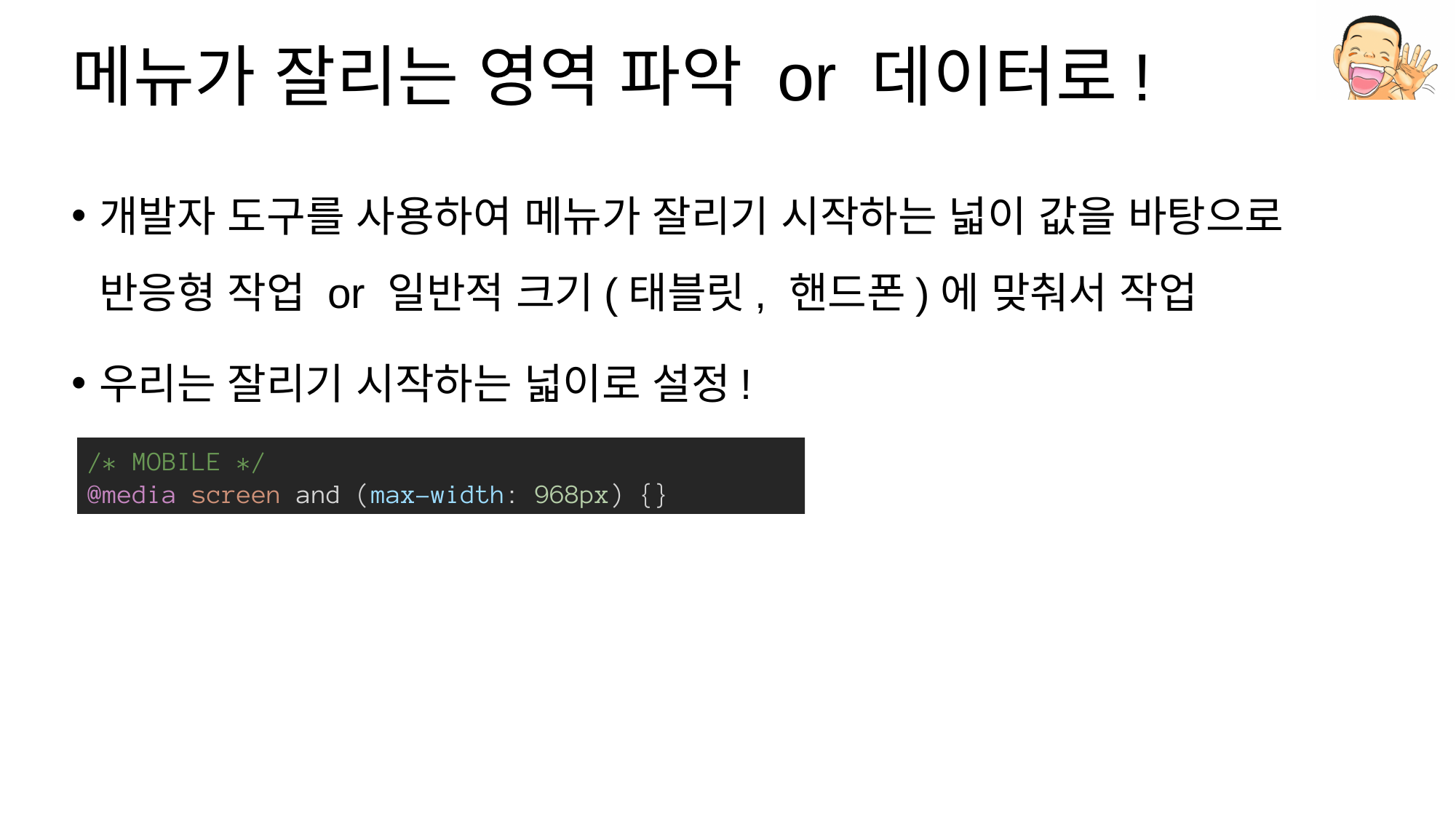

# 메뉴가 잘리는 영역 파악 or 데이터로!
개발자 도구를 사용하여 메뉴가 잘리기 시작하는 넓이 값을 바탕으로 반응형 작업 or 일반적 크기(태블릿, 핸드폰)에 맞춰서 작업
우리는 잘리기 시작하는 넓이로 설정!

/* MOBILE */
@media screen and (max-width: 968px) {}